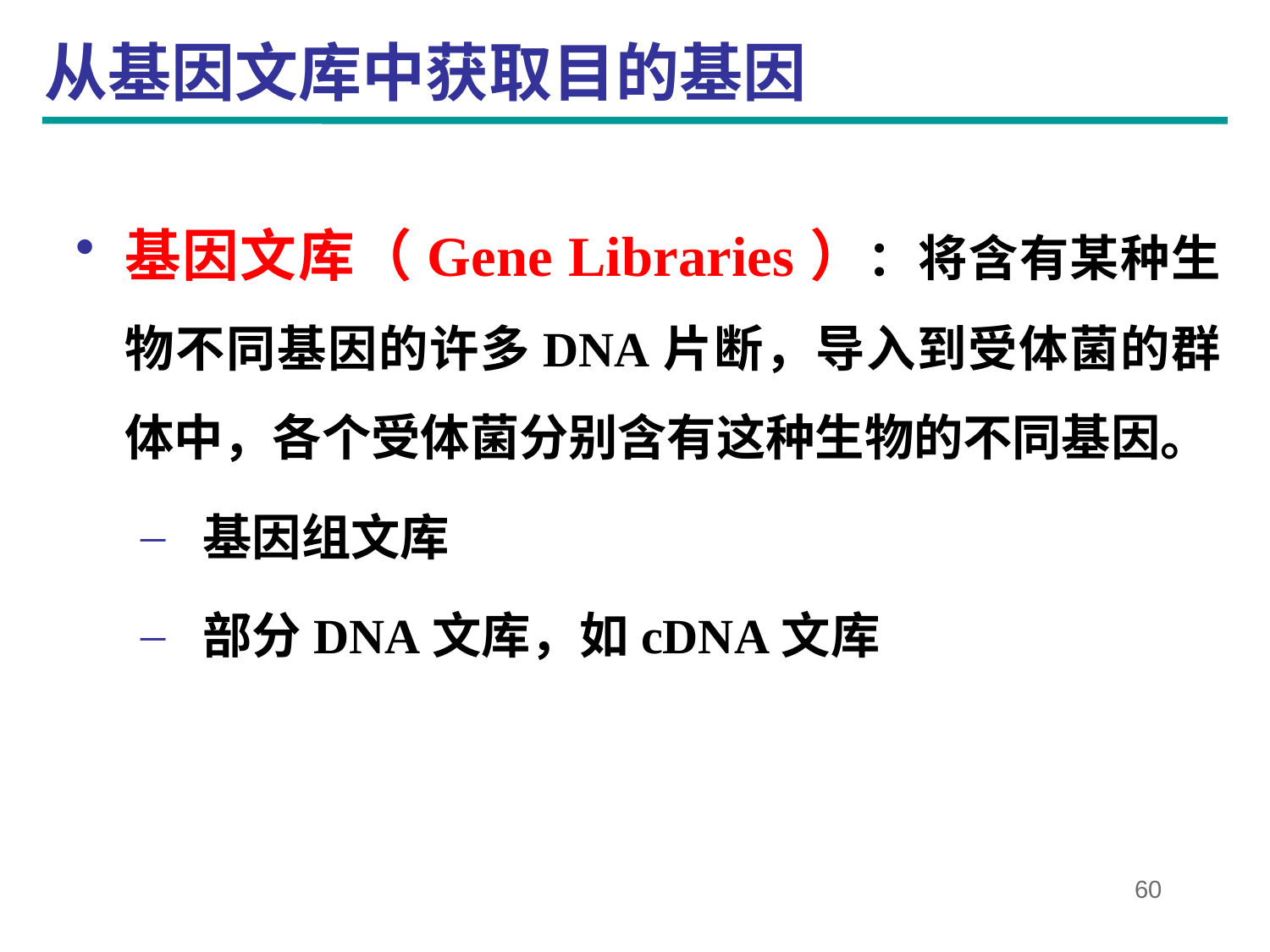

从基因文库中获取目的基因
基因文库（Gene Libraries）：将含有某种生物不同基因的许多DNA片断，导入到受体菌的群体中，各个受体菌分别含有这种生物的不同基因。
基因组文库
部分DNA文库，如cDNA文库
60